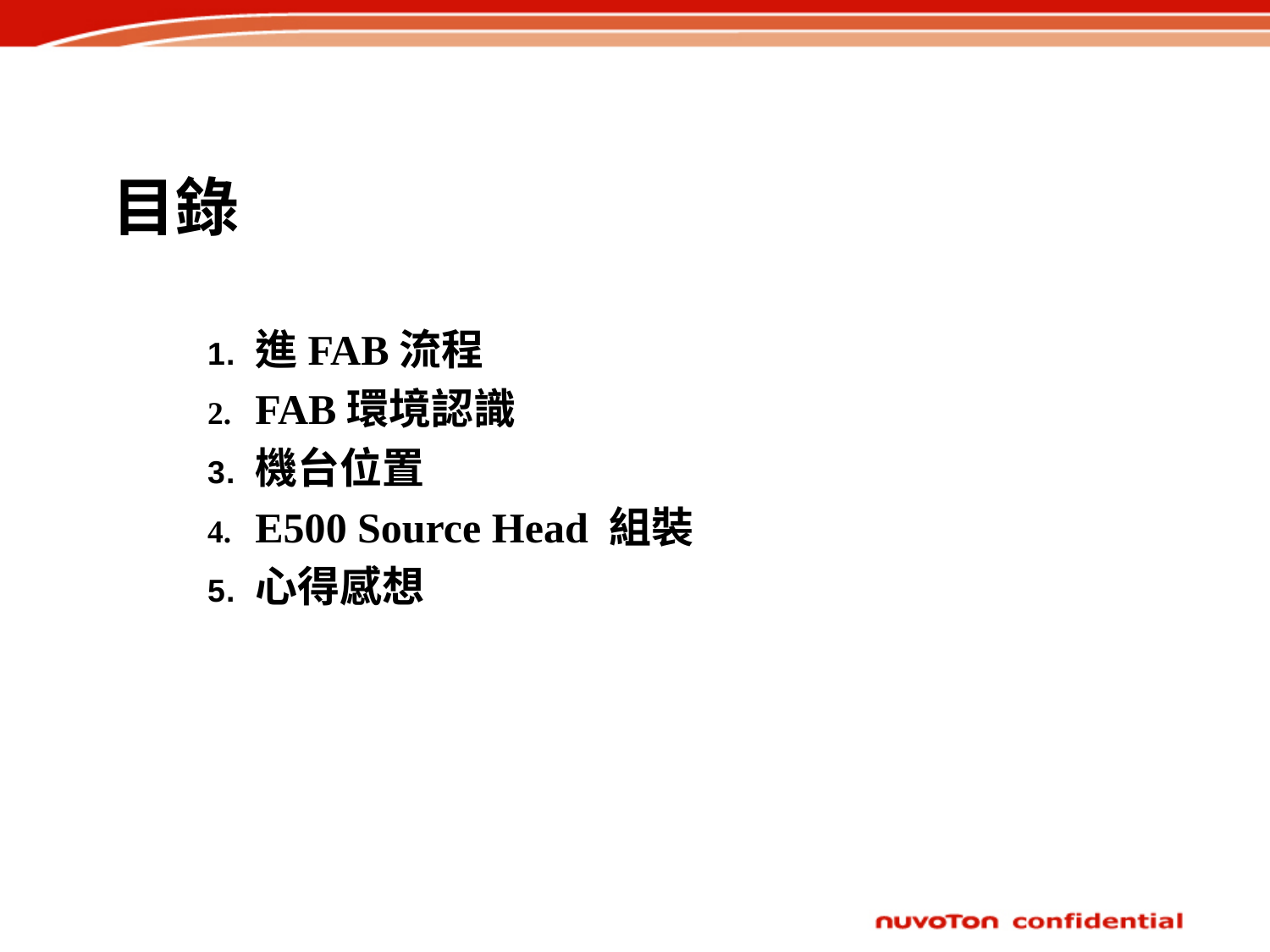

# 目錄
進FAB流程
FAB環境認識
機台位置
E500 Source Head 組裝
心得感想